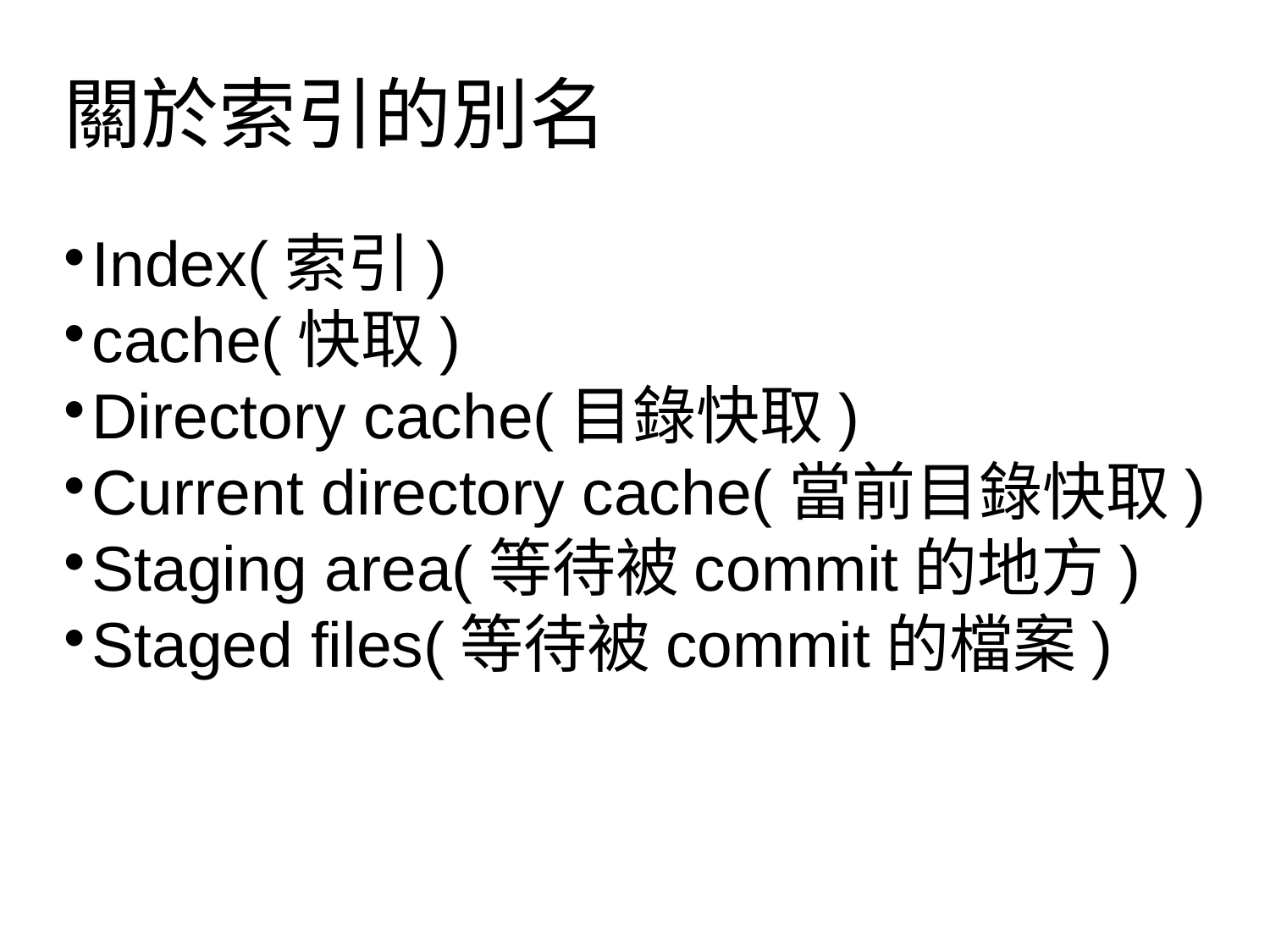

關於索引的別名
Index(索引)
cache(快取)
Directory cache(目錄快取)
Current directory cache(當前目錄快取)
Staging area(等待被commit的地方)
Staged files(等待被commit的檔案)